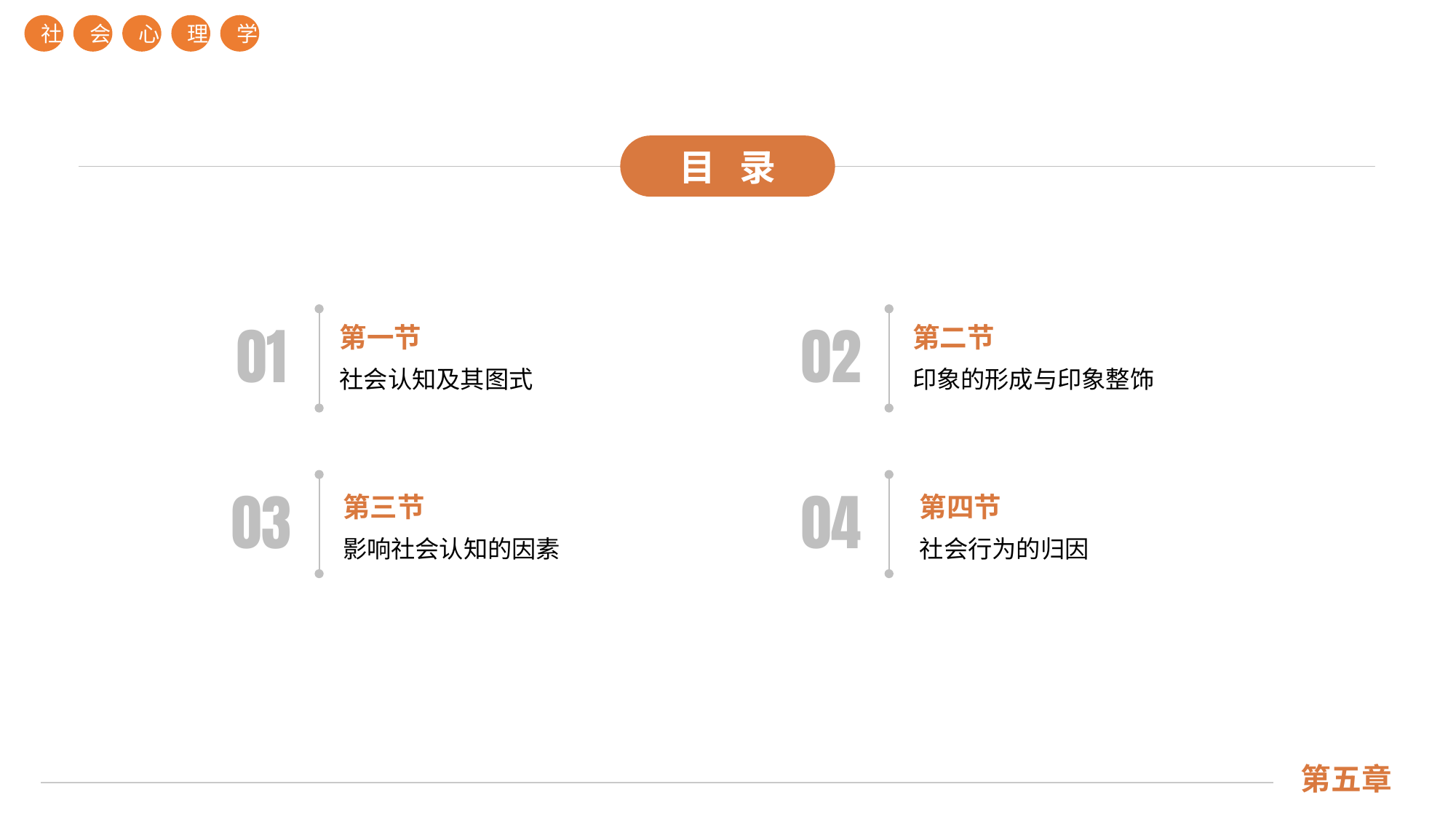

社
会
心
理
学
目   录
01
02
第一节
第二节
社会认知及其图式
印象的形成与印象整饰
03
04
第四节
第三节
社会行为的归因
影响社会认知的因素
第五章